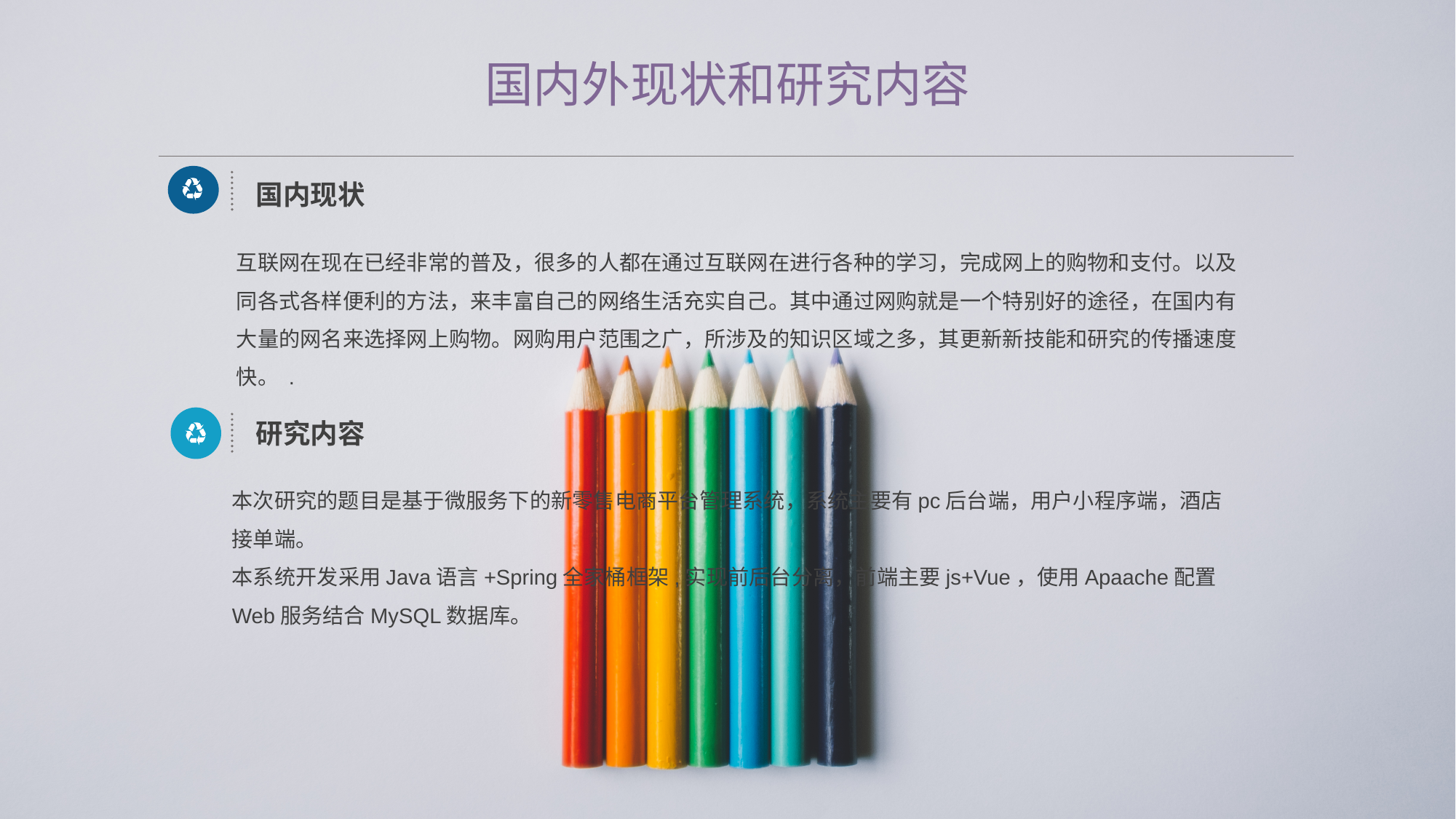

国内外现状和研究内容

国内现状

互联网在现在已经非常的普及，很多的人都在通过互联网在进行各种的学习，完成网上的购物和支付。以及同各式各样便利的方法，来丰富自己的网络生活充实自己。其中通过网购就是一个特别好的途径，在国内有大量的网名来选择网上购物。网购用户范围之广，所涉及的知识区域之多，其更新新技能和研究的传播速度快。 .

研究内容

本次研究的题目是基于微服务下的新零售电商平台管理系统，系统主要有pc后台端，用户小程序端，酒店接单端。
本系统开发采用Java语言+Spring全家桶框架,实现前后台分离，前端主要js+Vue，使用Apaache配置Web服务结合MySQL数据库。